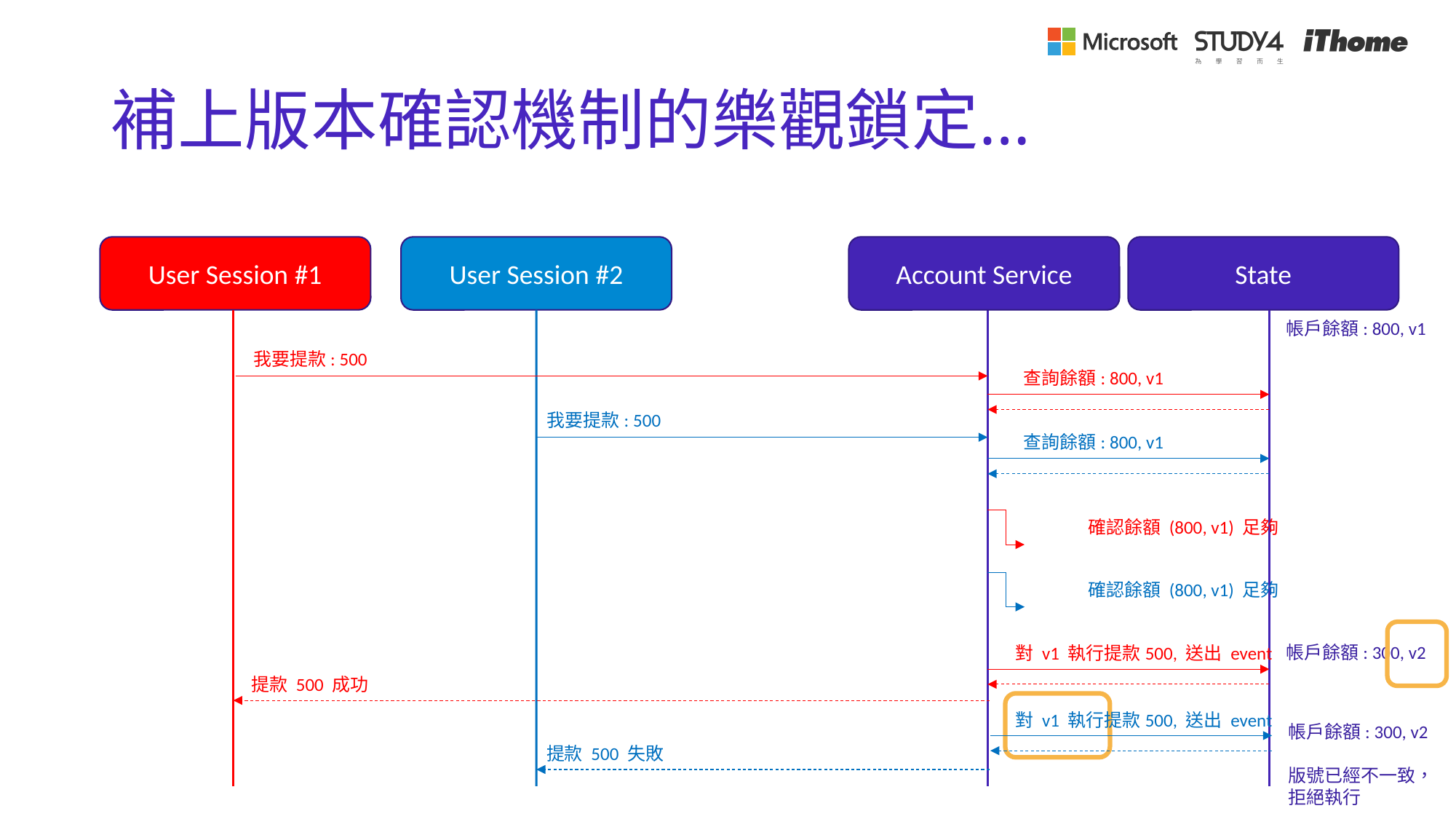

# 補上版本確認機制的樂觀鎖定…
User Session #1
User Session #2
Account Service
State
帳戶餘額: 800, v1
我要提款: 500
查詢餘額: 800, v1
我要提款: 500
查詢餘額: 800, v1
確認餘額 (800, v1) 足夠
確認餘額 (800, v1) 足夠

帳戶餘額: 300, v2
對 v1 執行提款500, 送出 event
提款 500 成功

對 v1 執行提款500, 送出 event
帳戶餘額: 300, v2

版號已經不一致，
拒絕執行
提款 500 失敗